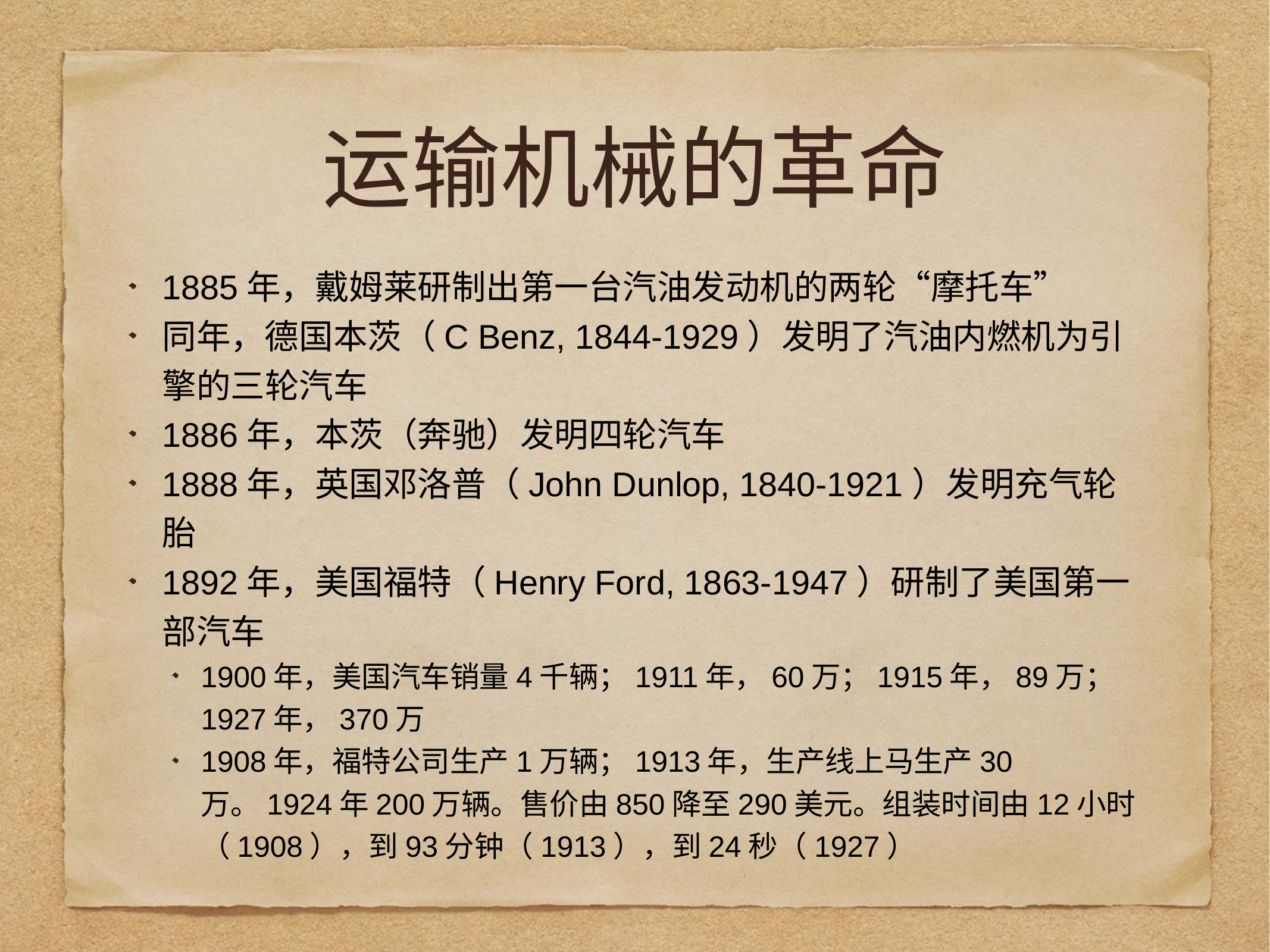

# 运输机械的革命
1885年，戴姆莱研制出第一台汽油发动机的两轮“摩托车”
同年，德国本茨（C Benz, 1844-1929）发明了汽油内燃机为引擎的三轮汽车
1886年，本茨（奔驰）发明四轮汽车
1888年，英国邓洛普（John Dunlop, 1840-1921）发明充气轮胎
1892年，美国福特（Henry Ford, 1863-1947）研制了美国第一部汽车
1900年，美国汽车销量4千辆；1911年，60万；1915年，89万；1927年，370万
1908年，福特公司生产1万辆；1913年，生产线上马生产30万。1924年200万辆。售价由850降至290美元。组装时间由12小时（1908），到93分钟（1913），到24秒（1927）